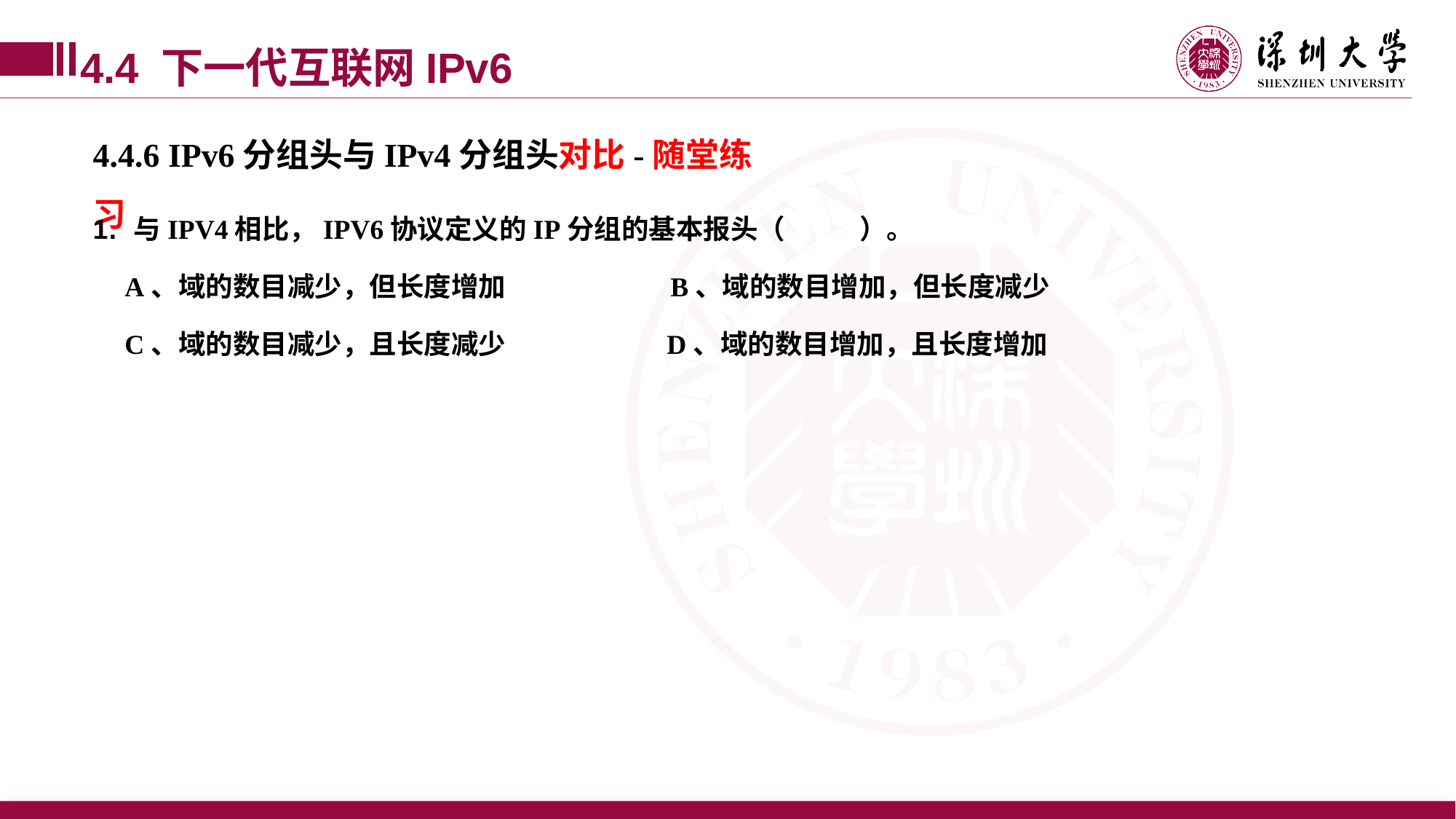

4.4 下一代互联网IPv6

4.4.6 IPv6分组头与IPv4分组头对比-随堂练习
与IPV4相比，IPV6协议定义的IP分组的基本报头（            ）。
A、域的数目减少，但长度增加	  	B、域的数目增加，但长度减少
C、域的数目减少，且长度减少	                D、域的数目增加，且长度增加